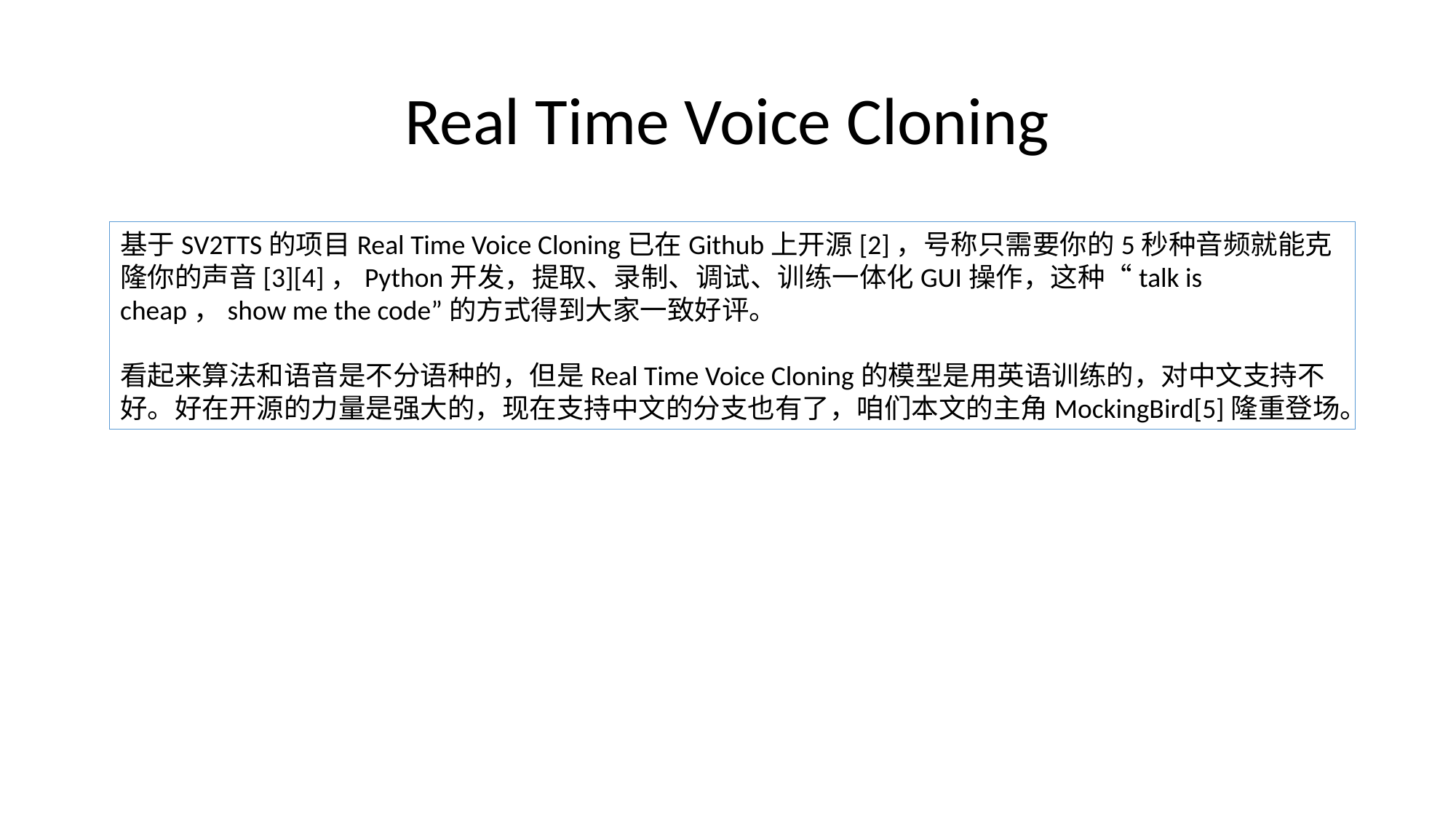

# Real Time Voice Cloning
基于SV2TTS的项目Real Time Voice Cloning已在Github上开源[2]，号称只需要你的5秒种音频就能克隆你的声音[3][4]，Python开发，提取、录制、调试、训练一体化GUI操作，这种“talk is cheap，show me the code”的方式得到大家一致好评。

看起来算法和语音是不分语种的，但是Real Time Voice Cloning的模型是用英语训练的，对中文支持不好。好在开源的力量是强大的，现在支持中文的分支也有了，咱们本文的主角MockingBird[5]隆重登场。